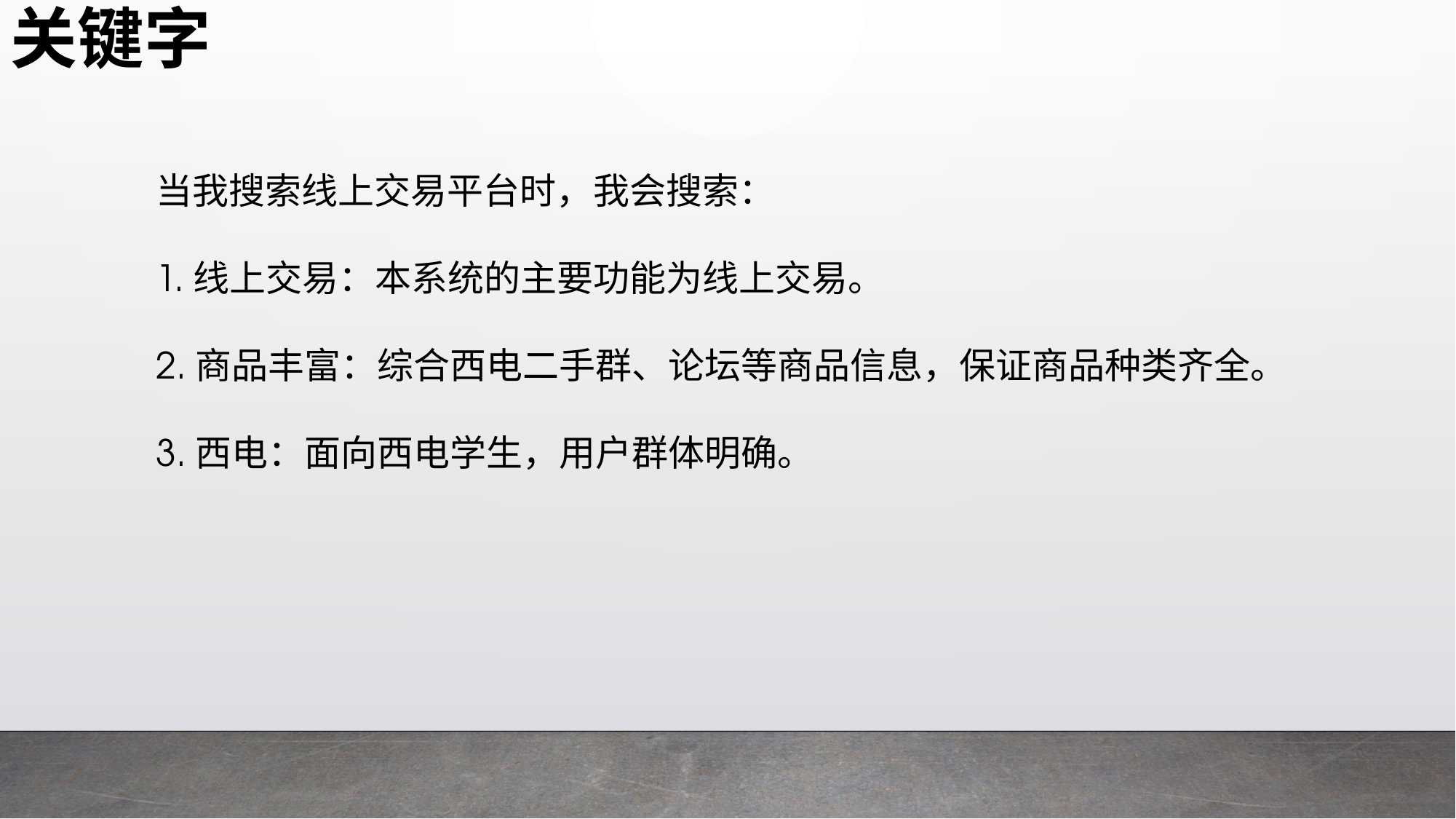

关键字
当我搜索线上交易平台时，我会搜索：

1.线上交易：本系统的主要功能为线上交易。

2.商品丰富：综合西电二手群、论坛等商品信息，保证商品种类齐全。

3.西电：面向西电学生，用户群体明确。